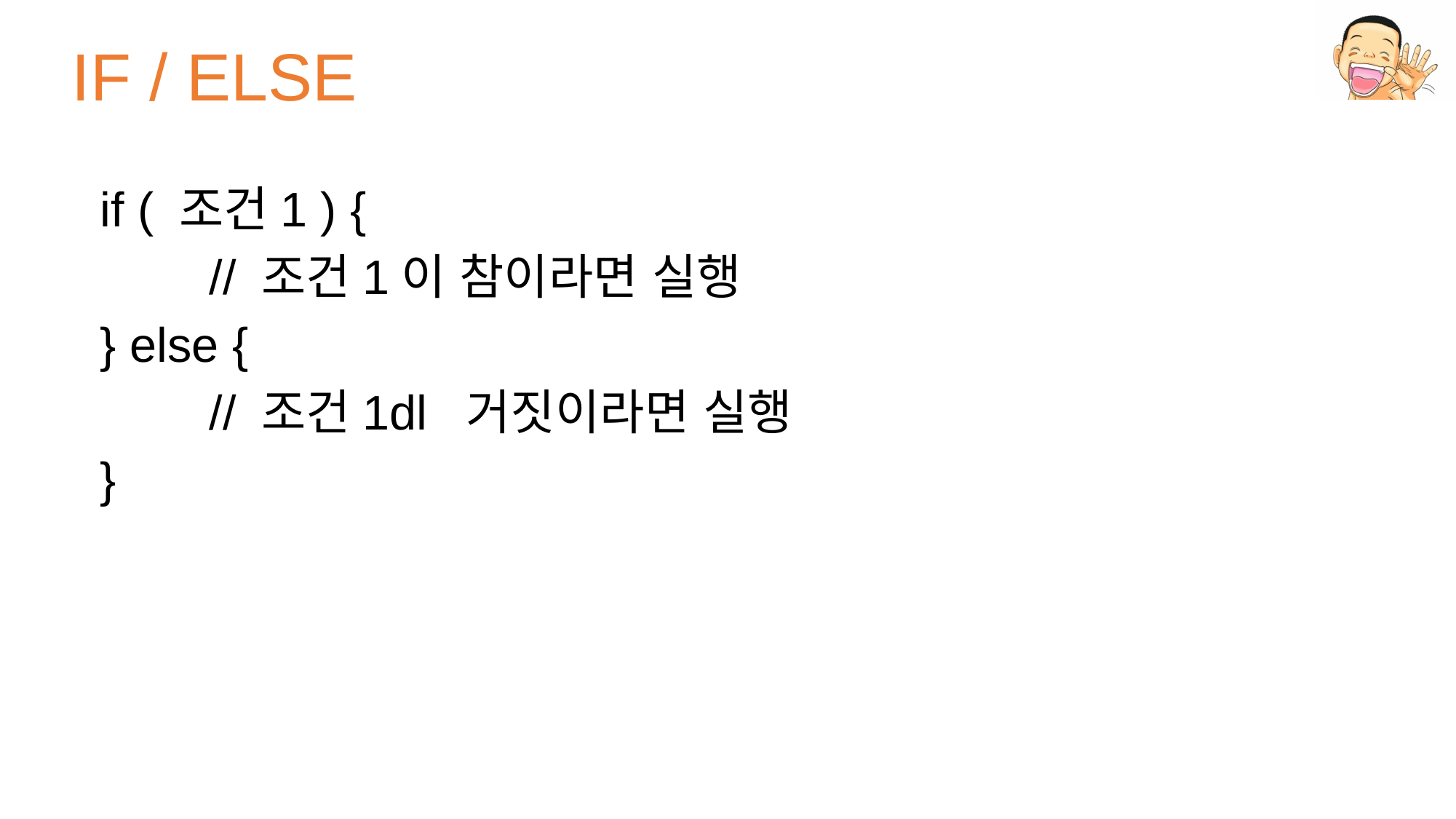

# IF / ELSE
if ( 조건1 ) {
	// 조건1이 참이라면 실행
} else {
	// 조건1dl  거짓이라면 실행
}